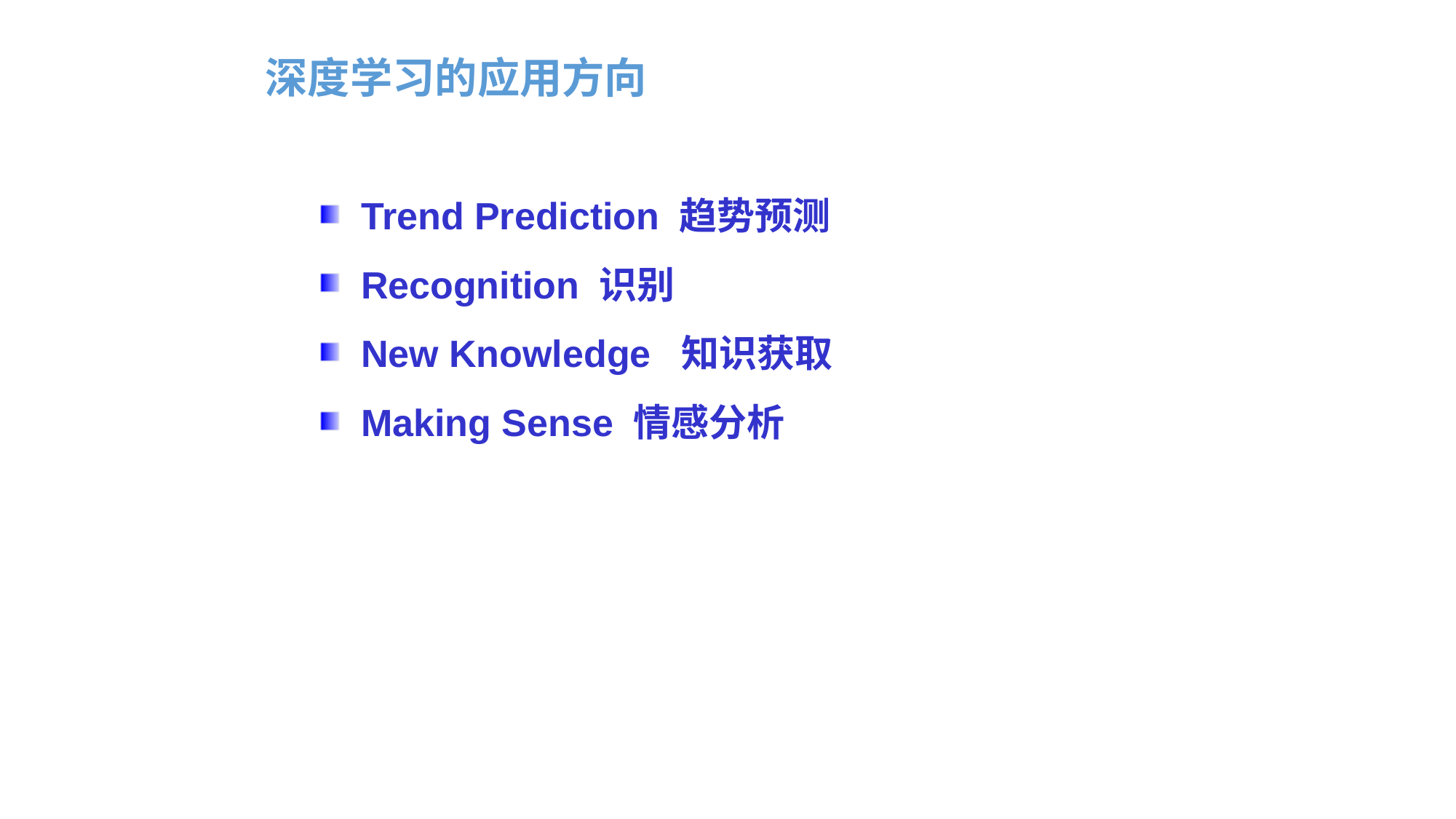

深度学习的应用方向
Trend Prediction 趋势预测
Recognition 识别
New Knowledge  知识获取
Making Sense 情感分析